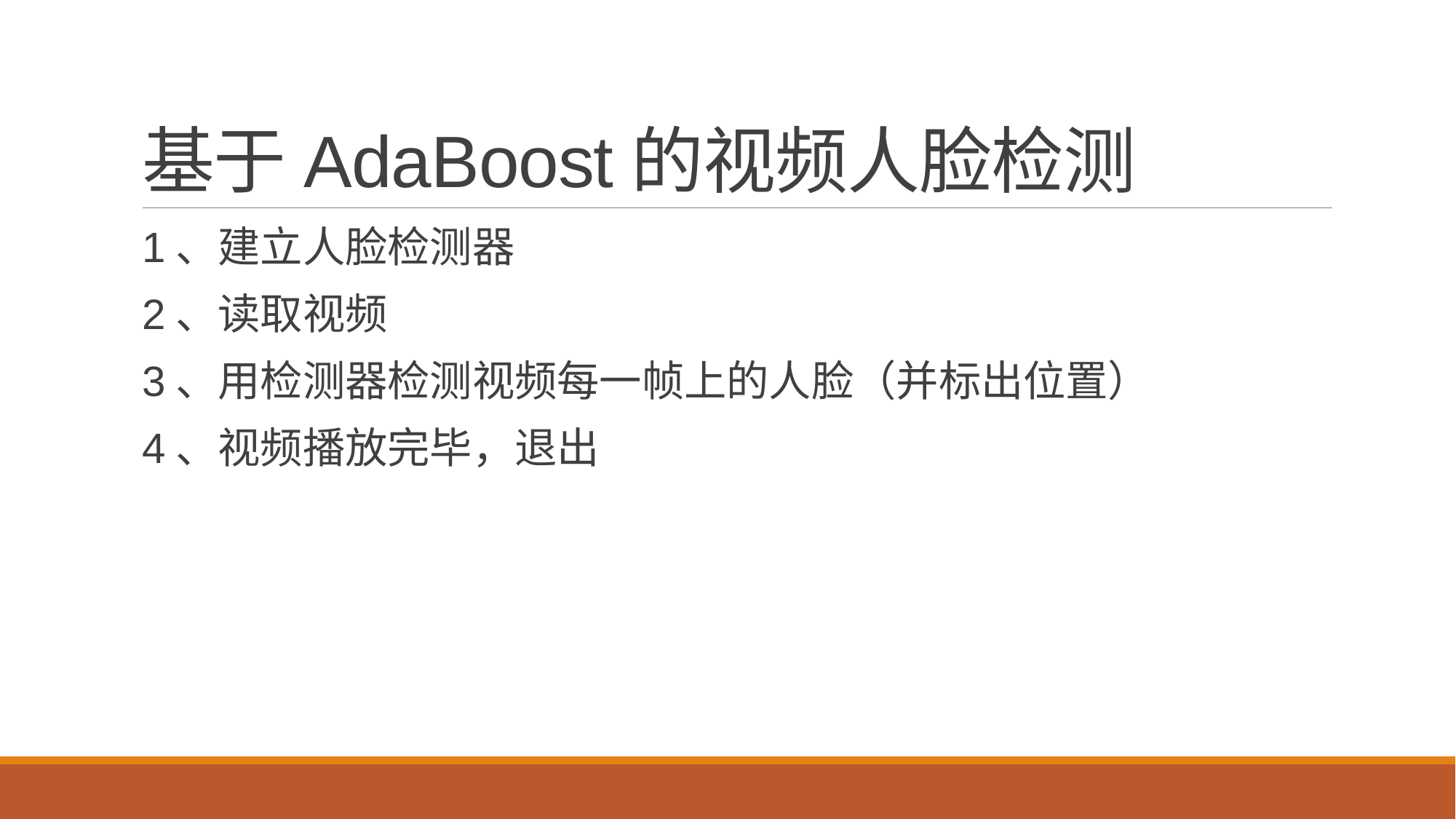

# 基于AdaBoost的视频人脸检测
1、建立人脸检测器
2、读取视频
3、用检测器检测视频每一帧上的人脸（并标出位置）
4、视频播放完毕，退出